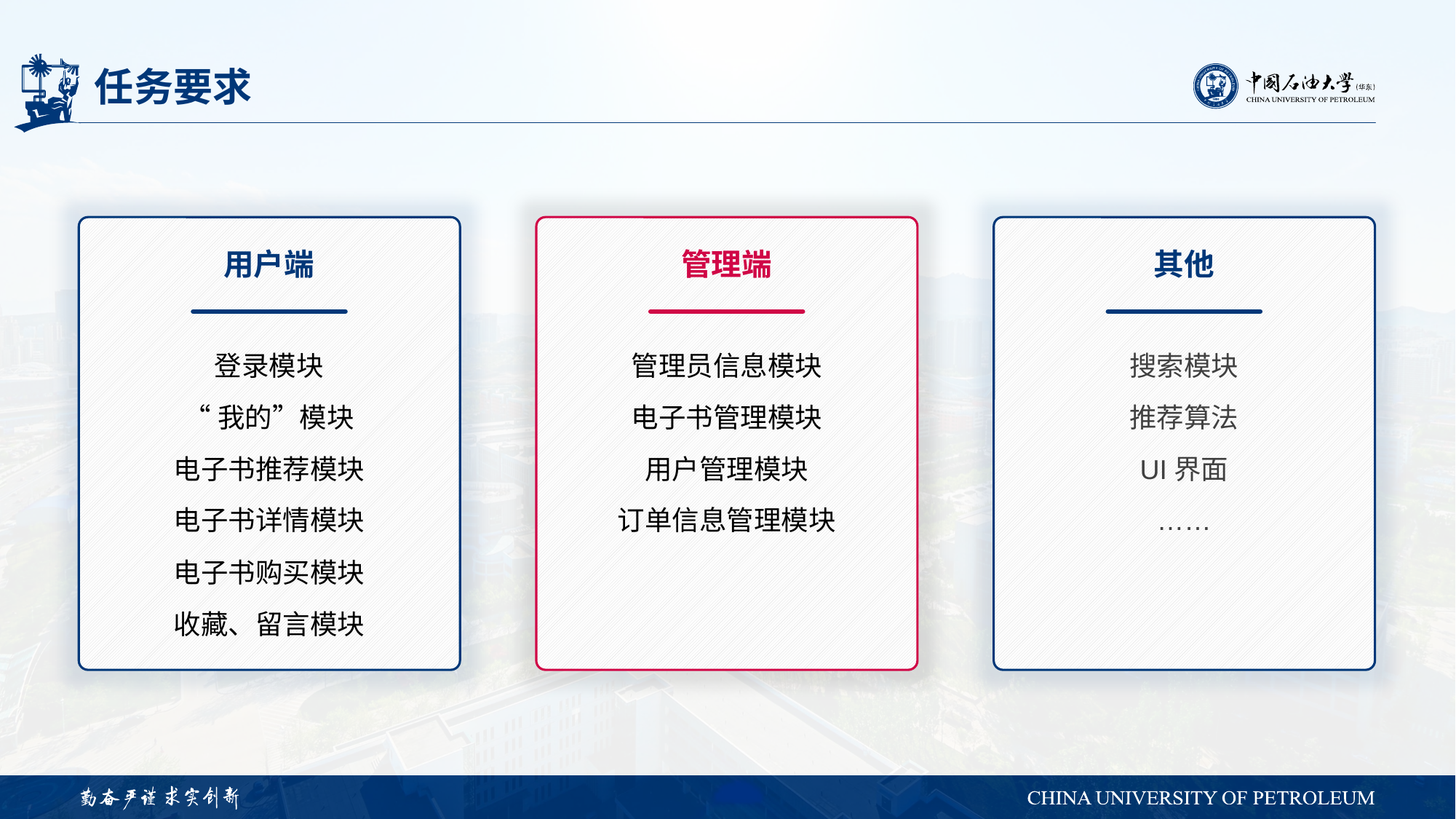

# 任务要求

用户端
登录模块
“我的”模块
电子书推荐模块
电子书详情模块
电子书购买模块
收藏、留言模块

管理端
管理员信息模块
电子书管理模块
用户管理模块
订单信息管理模块

其他
搜索模块
推荐算法
UI界面
……